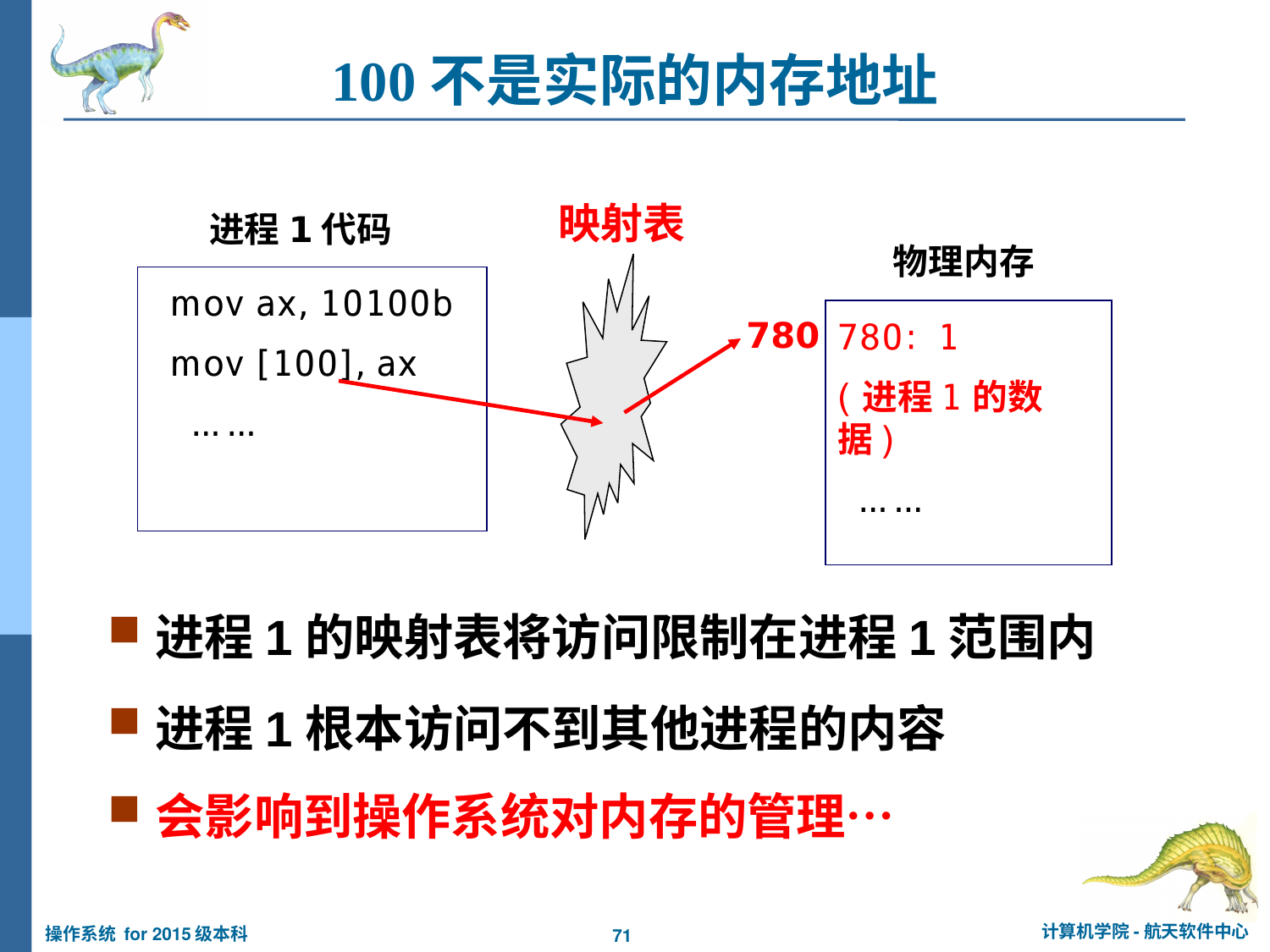

# 100不是实际的内存地址
映射表

780

进程1代码

  mov ax, 10100b
  mov [100], ax
    ……
物理内存

780:  1
(进程1的数据)
  ……
进程1的映射表将访问限制在进程1范围内
进程1根本访问不到其他进程的内容
会影响到操作系统对内存的管理…